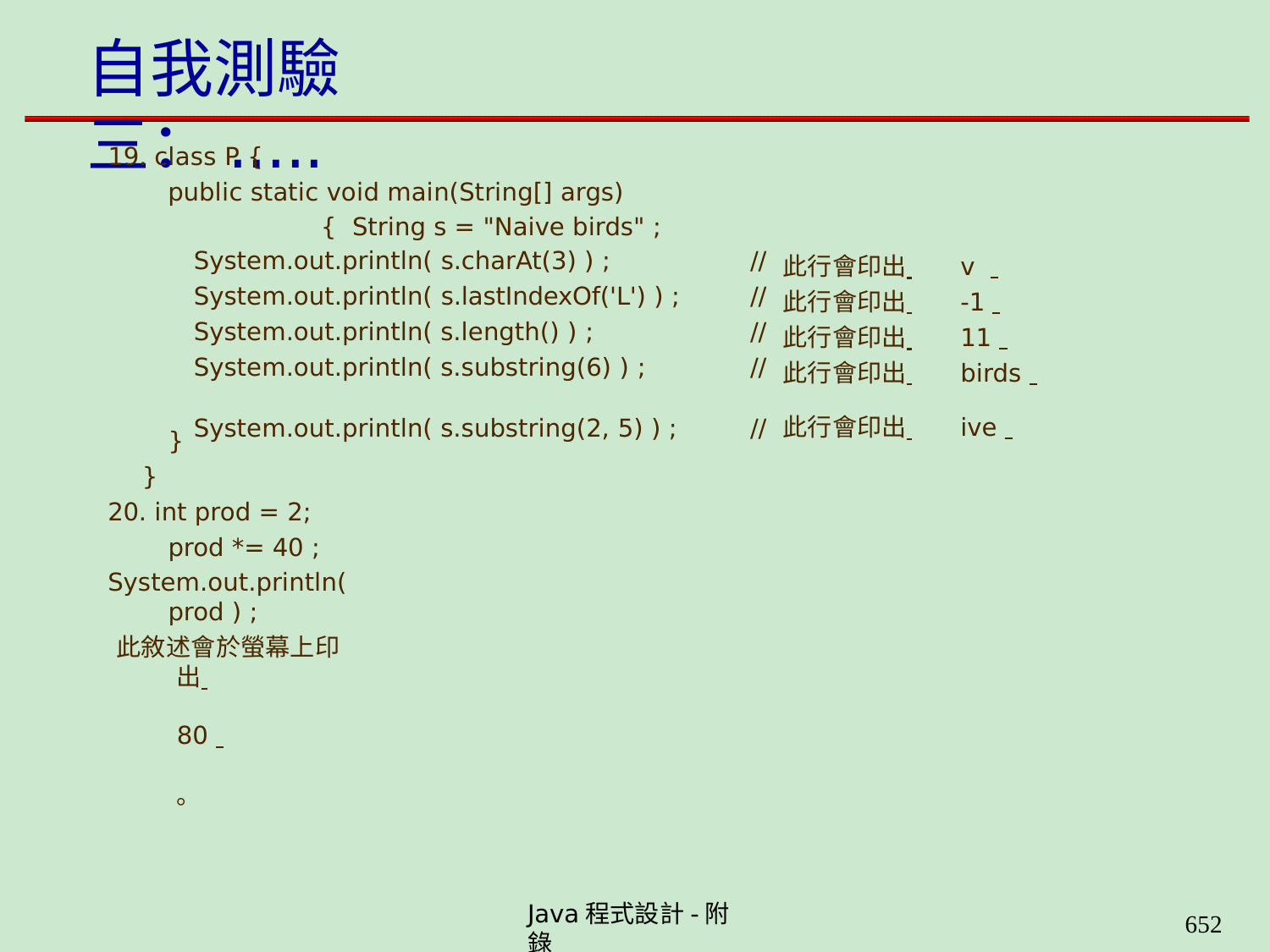

# 自我測驗三：.....
19. class P {
public static void main(String[] args)	{  String s = "Naive birds" ;
| System.out.println( s.charAt(3) ) ; | // | 此行會印出 v |
| --- | --- | --- |
| System.out.println( s.lastIndexOf('L') ) ; | // | 此行會印出 -1 |
| System.out.println( s.length() ) ; | // | 此行會印出 11 |
| System.out.println( s.substring(6) ) ; | // | 此行會印出 birds |
| System.out.println( s.substring(2, 5) ) ; | // | 此行會印出 ive |
}
}
20. int prod = 2;  prod *= 40 ;
System.out.println( prod ) ;
此敘述會於螢幕上印出 	80  	。
Java程式設計-附錄
652